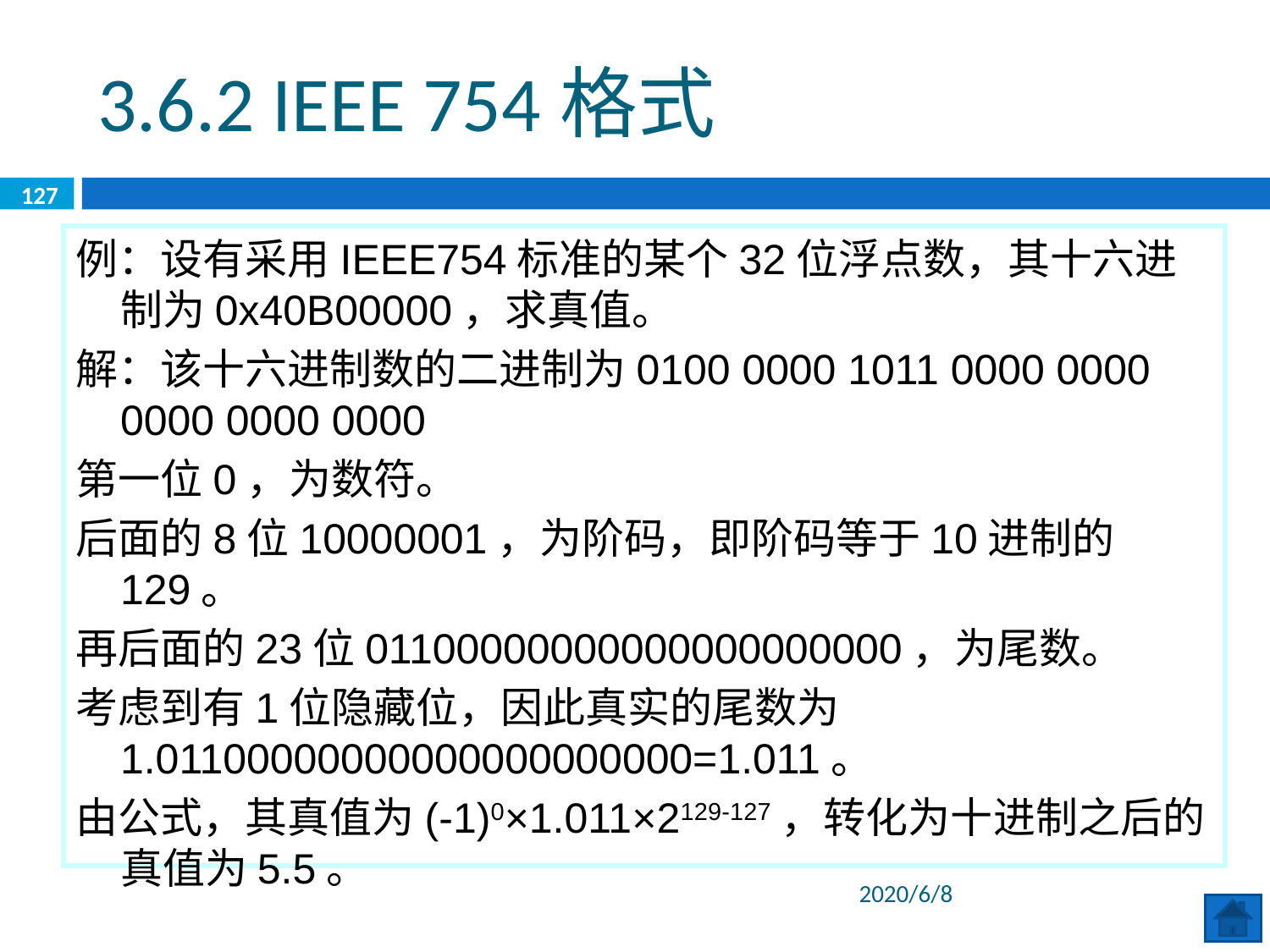

3.6.2 IEEE 754格式
127
例：设有采用IEEE754标准的某个32位浮点数，其十六进制为0x40B00000，求真值。
解：该十六进制数的二进制为0100 0000 1011 0000 0000 0000 0000 0000
第一位0，为数符。
后面的8位10000001，为阶码，即阶码等于10进制的129。
再后面的23位01100000000000000000000，为尾数。
考虑到有1位隐藏位，因此真实的尾数为1.01100000000000000000000=1.011。
由公式，其真值为(-1)0×1.011×2129-127，转化为十进制之后的真值为5.5。
2020/6/8